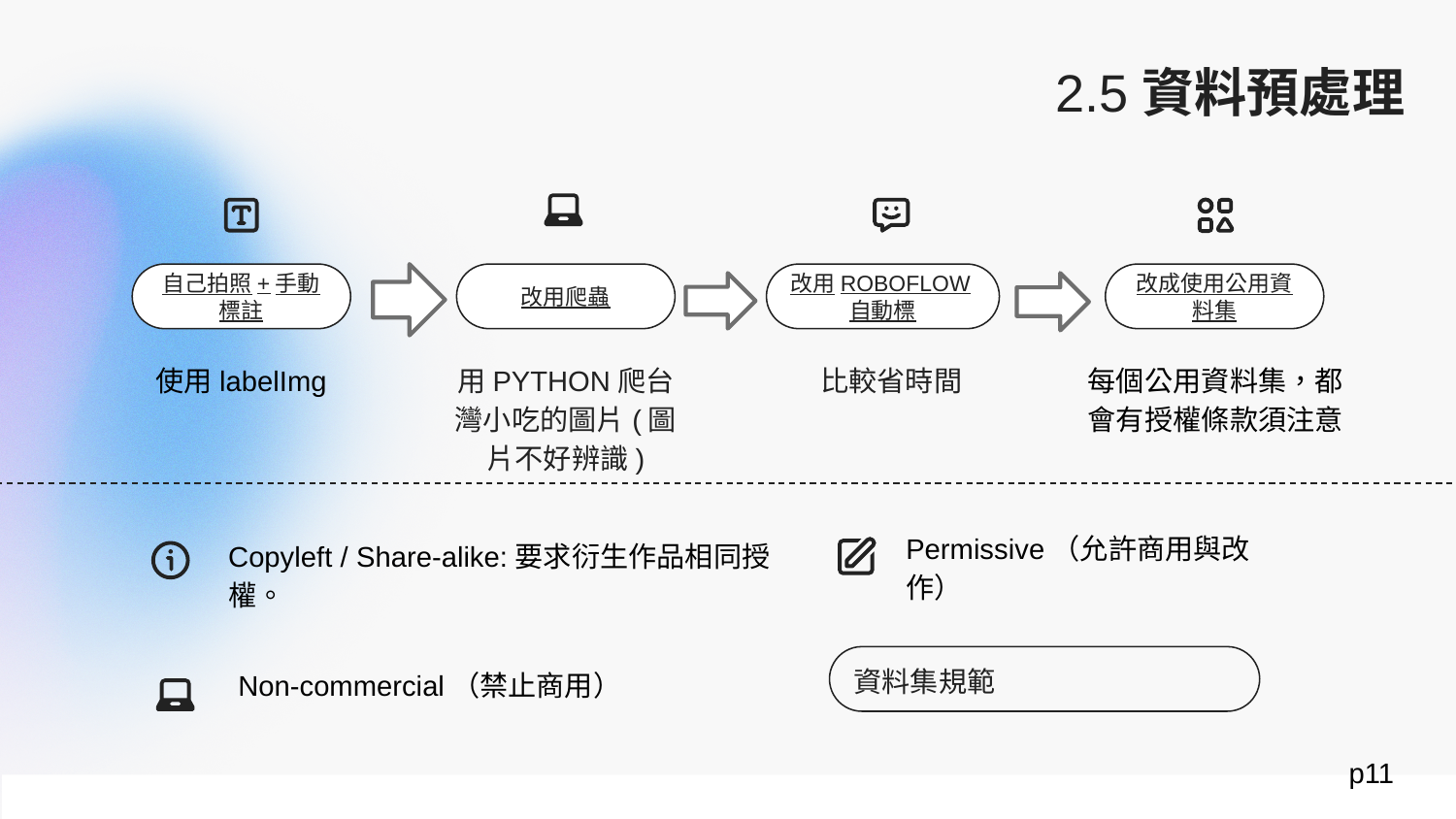

# 2.5資料預處理

自己拍照+手動標註

改用爬蟲
改用ROBOFLOW自動標
改成使用公用資料集

每個公用資料集，都會有授權條款須注意
使用labelImg
用PYTHON爬台灣小吃的圖片(圖片不好辨識)
比較省時間

Copyleft / Share-alike:要求衍生作品相同授權。
Permissive（允許商用與改作）

資料集規範
Non-commercial（禁止商用）

p11